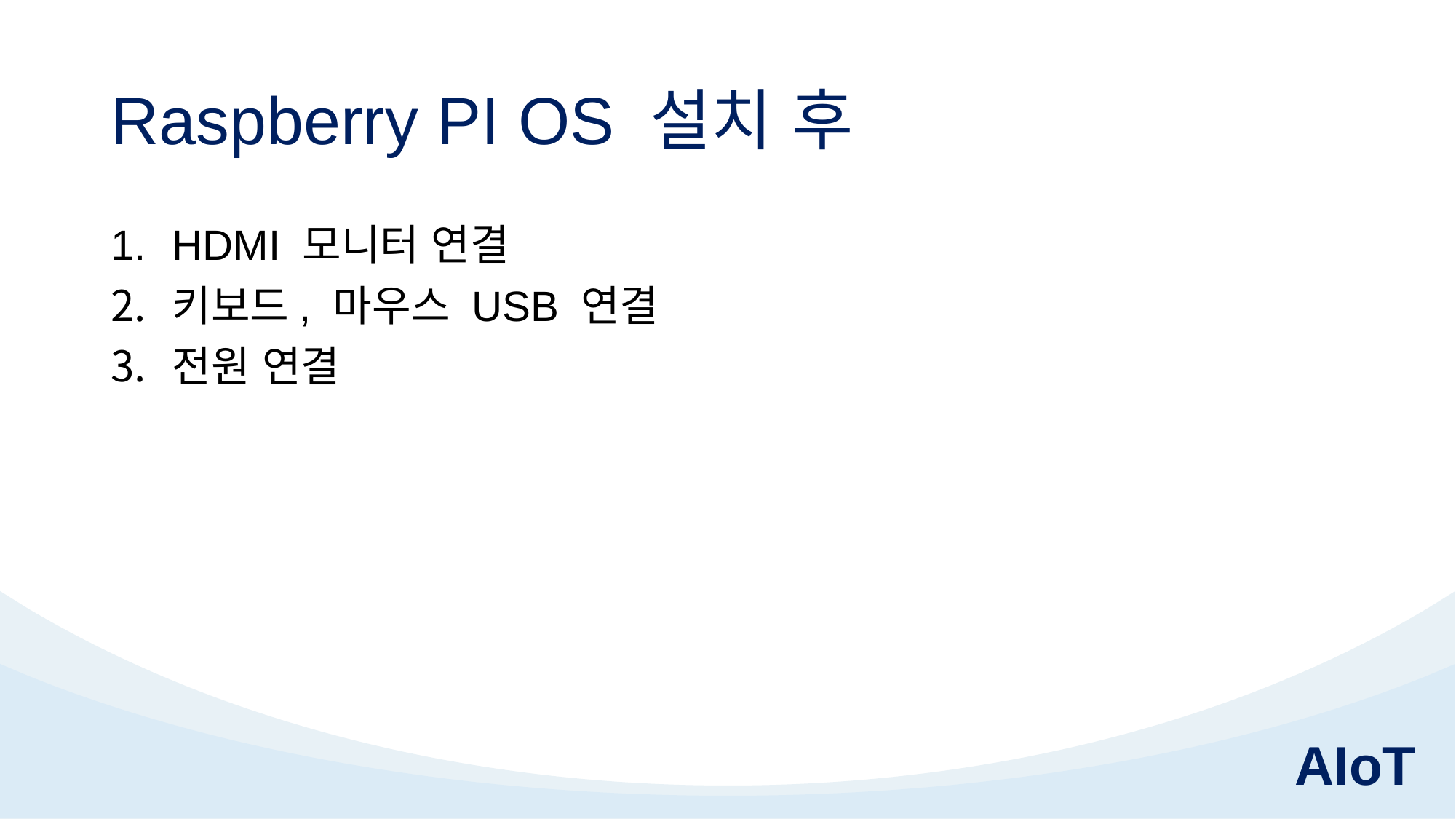

# Raspberry PI OS 설치 후
HDMI 모니터 연결
키보드, 마우스 USB 연결
전원 연결